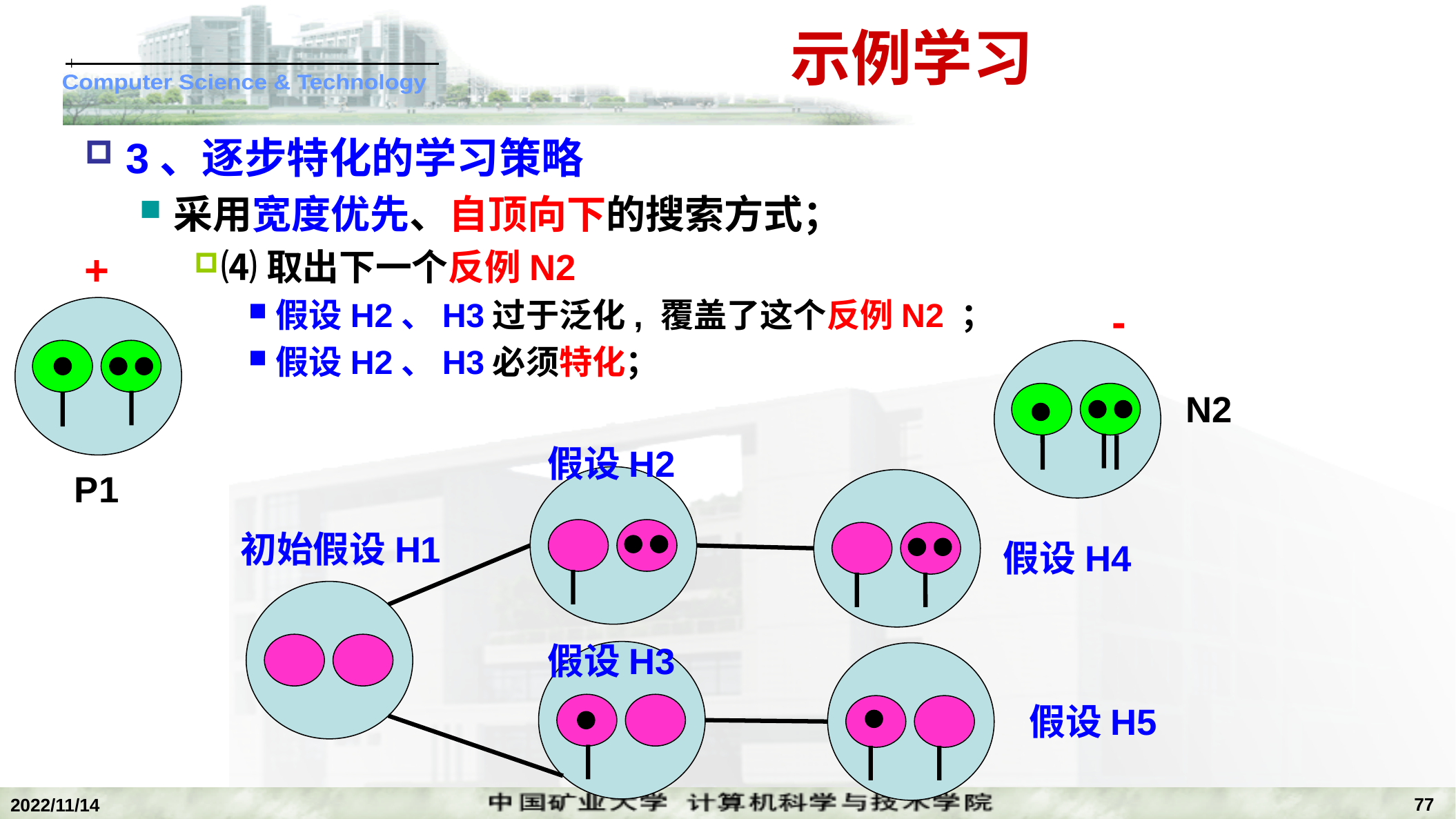

# 示例学习
3、逐步特化的学习策略
采用宽度优先、自顶向下的搜索方式；
⑷取出下一个反例N2
假设H2、H3过于泛化, 覆盖了这个反例N2 ；
假设H2、H3必须特化；
+
-

N2

假设H2
P1

初始假设H1

假设H4

假设H3

假设H5

77
2022/11/14